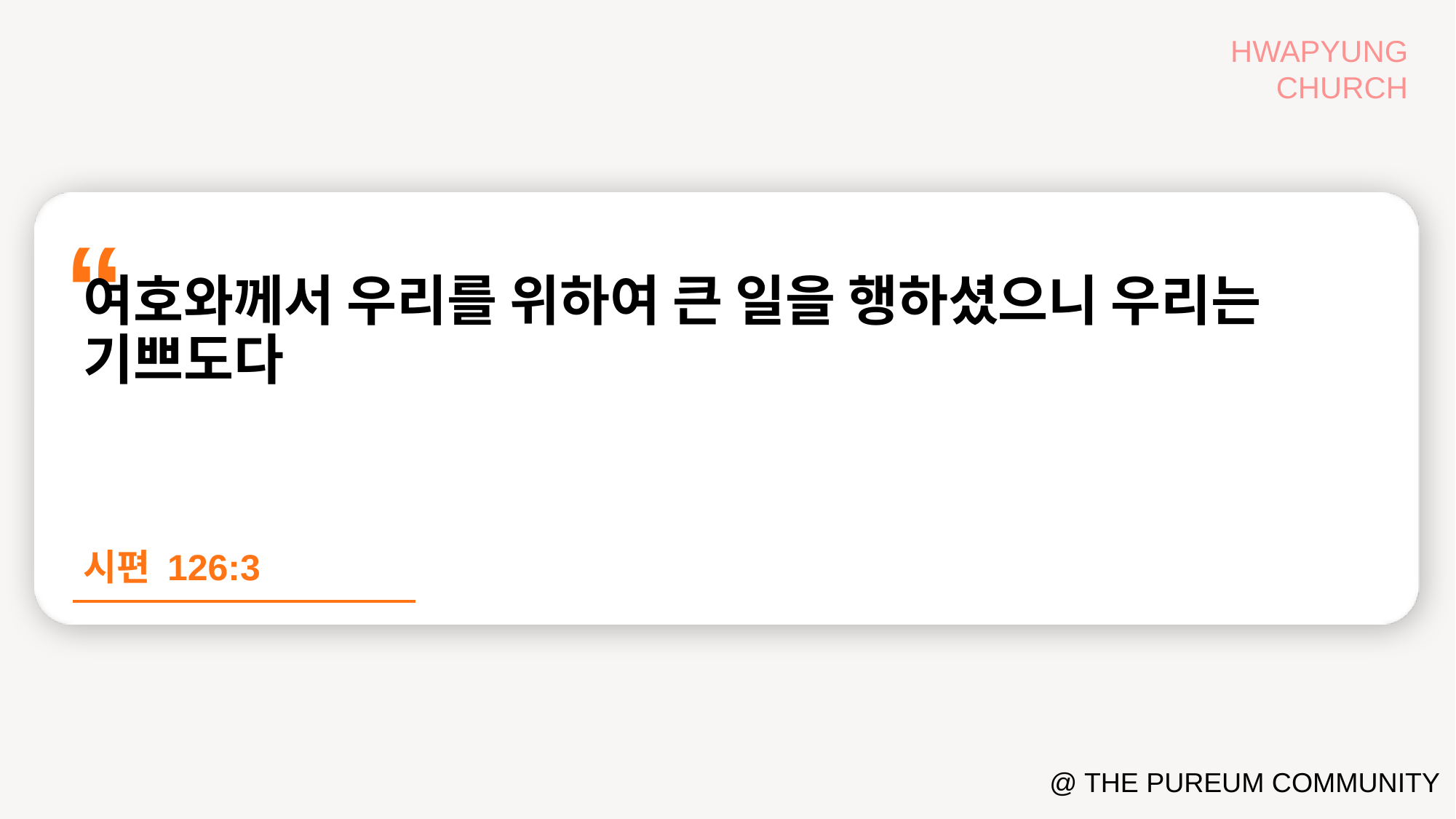

여호와께서 우리를 위하여 큰 일을 행하셨으니 우리는 기쁘도다
시편 126:3